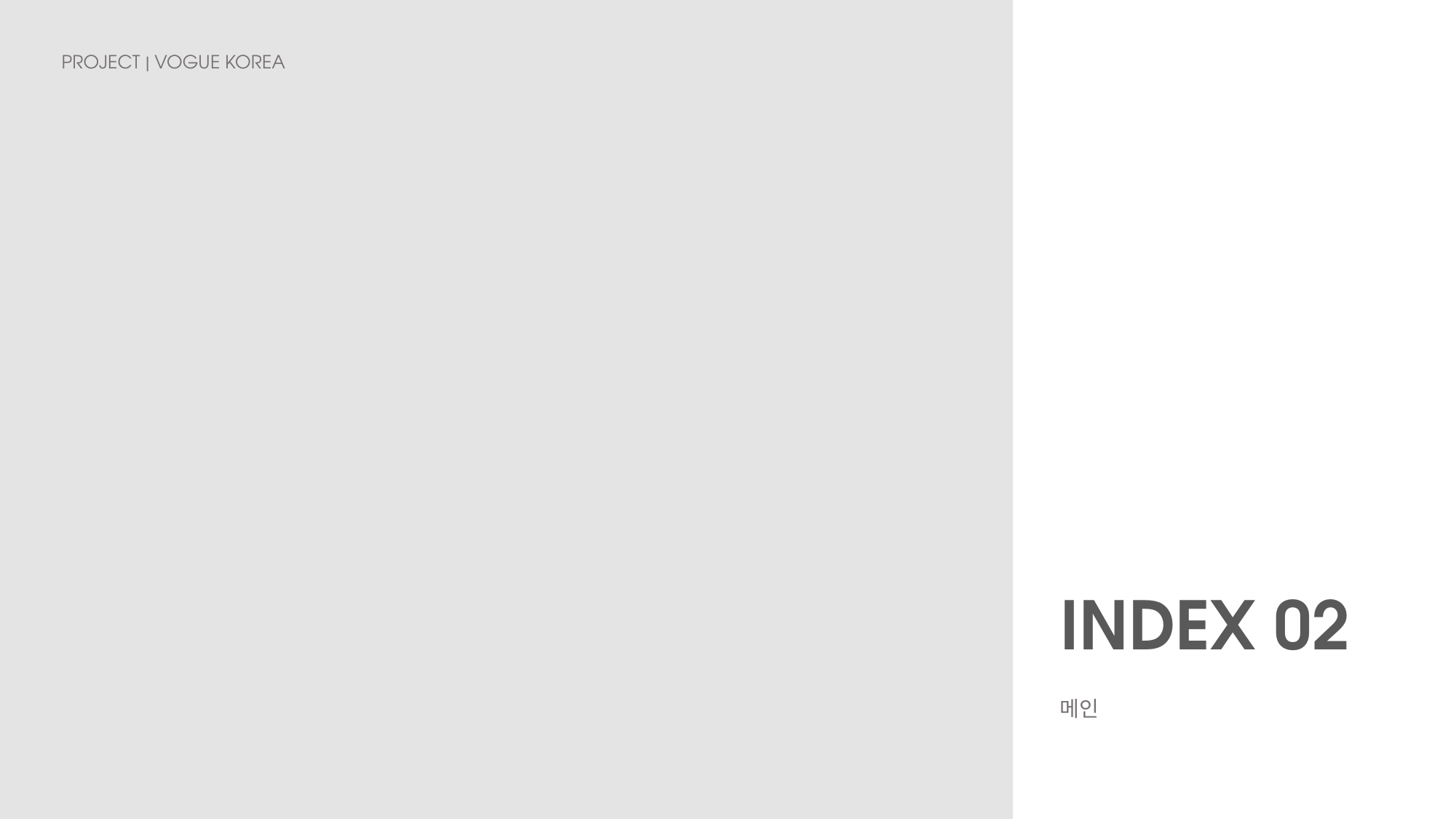

PROJECT | VOGUE KOREA
INDEX 02
메인